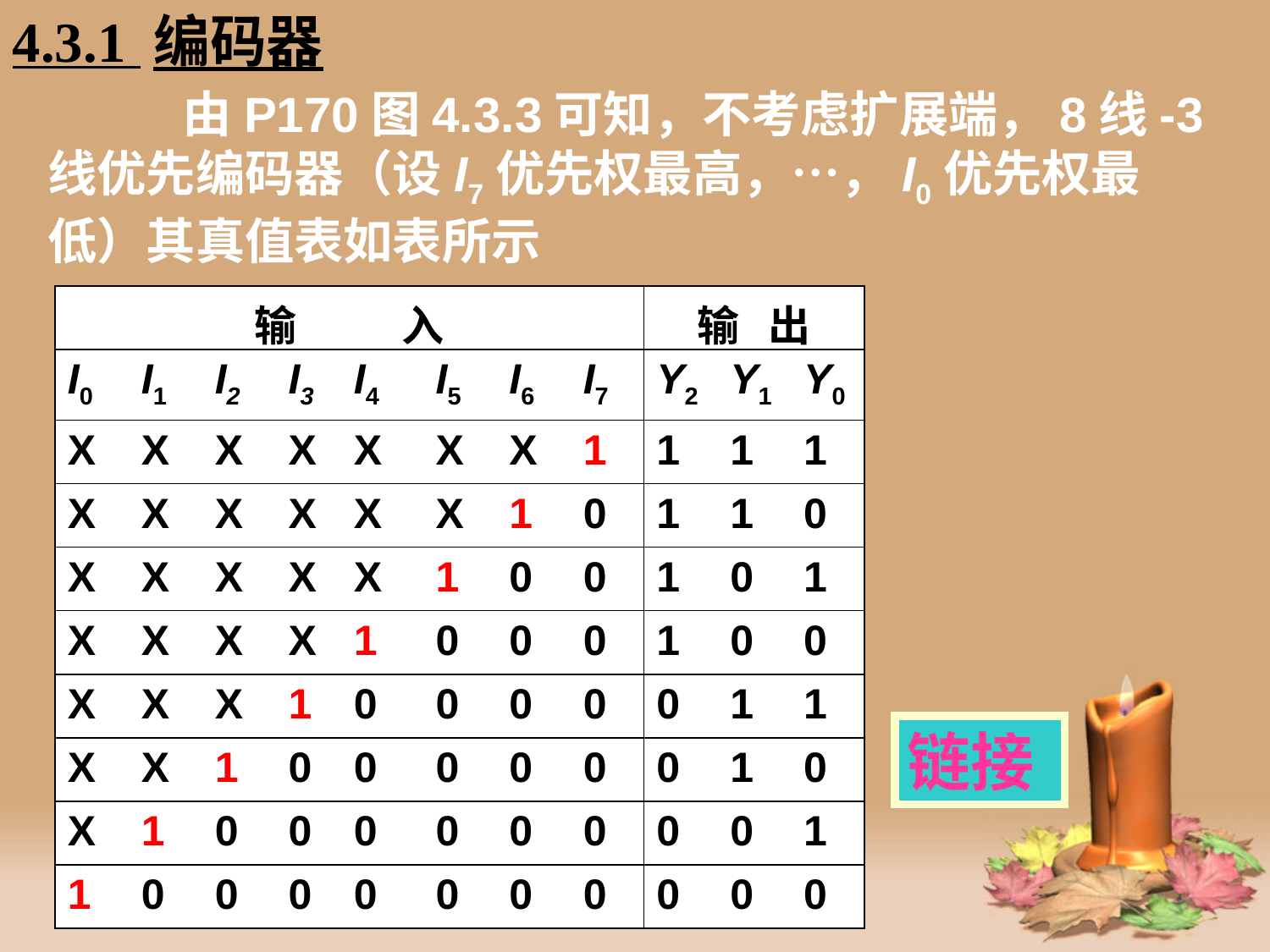

4.3.1 编码器
# 由P170图4.3.3可知，不考虑扩展端，8线-3线优先编码器（设I7优先权最高，…，I0优先权最低）其真值表如表所示
| 输 入 |  |  |  |  |  |  |  | 输 出 |  |  |
| --- | --- | --- | --- | --- | --- | --- | --- | --- | --- | --- |
| I0 | I1 | I2 | I3 | I4 | I5 | I6 | I7 | Y2 | Y1 | Y0 |
| X | X | X | X | X | X | X | 1 | 1 | 1 | 1 |
| X | X | X | X | X | X | 1 | 0 | 1 | 1 | 0 |
| X | X | X | X | X | 1 | 0 | 0 | 1 | 0 | 1 |
| X | X | X | X | 1 | 0 | 0 | 0 | 1 | 0 | 0 |
| X | X | X | 1 | 0 | 0 | 0 | 0 | 0 | 1 | 1 |
| X | X | 1 | 0 | 0 | 0 | 0 | 0 | 0 | 1 | 0 |
| X | 1 | 0 | 0 | 0 | 0 | 0 | 0 | 0 | 0 | 1 |
| 1 | 0 | 0 | 0 | 0 | 0 | 0 | 0 | 0 | 0 | 0 |
链接